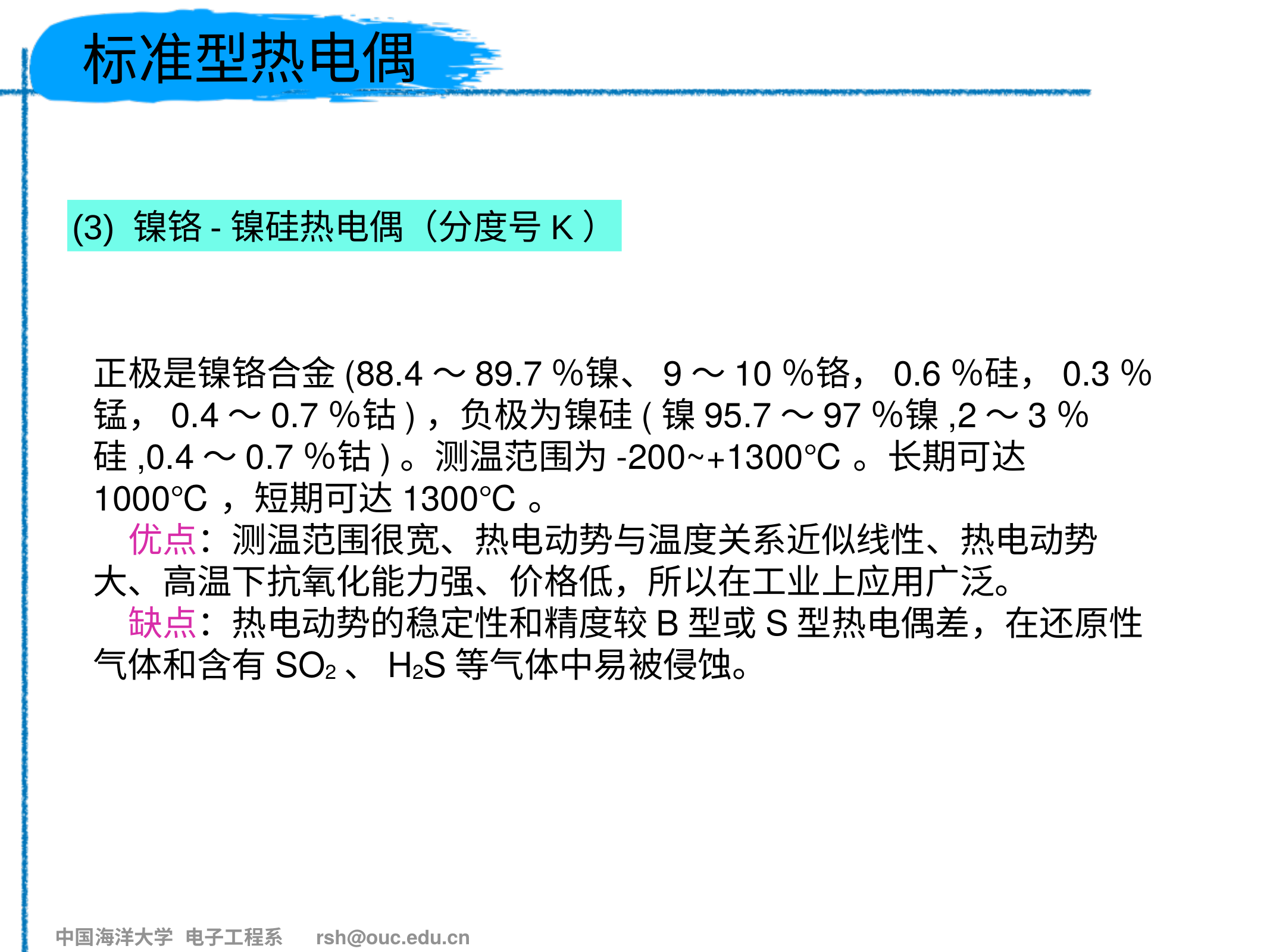

# 标准型热电偶
(3) 镍铬-镍硅热电偶（分度号K）
正极是镍铬合金(88.4～89.7％镍、9～10％铬，0.6％硅，0.3％锰，0.4～0.7％钴)，负极为镍硅(镍95.7～97％镍,2～3％硅,0.4～0.7％钴)。测温范围为-200~+1300℃。长期可达1000℃，短期可达1300℃。
　优点：测温范围很宽、热电动势与温度关系近似线性、热电动势大、高温下抗氧化能力强、价格低，所以在工业上应用广泛。
　缺点：热电动势的稳定性和精度较B型或S型热电偶差，在还原性气体和含有SO2、H2S等气体中易被侵蚀。